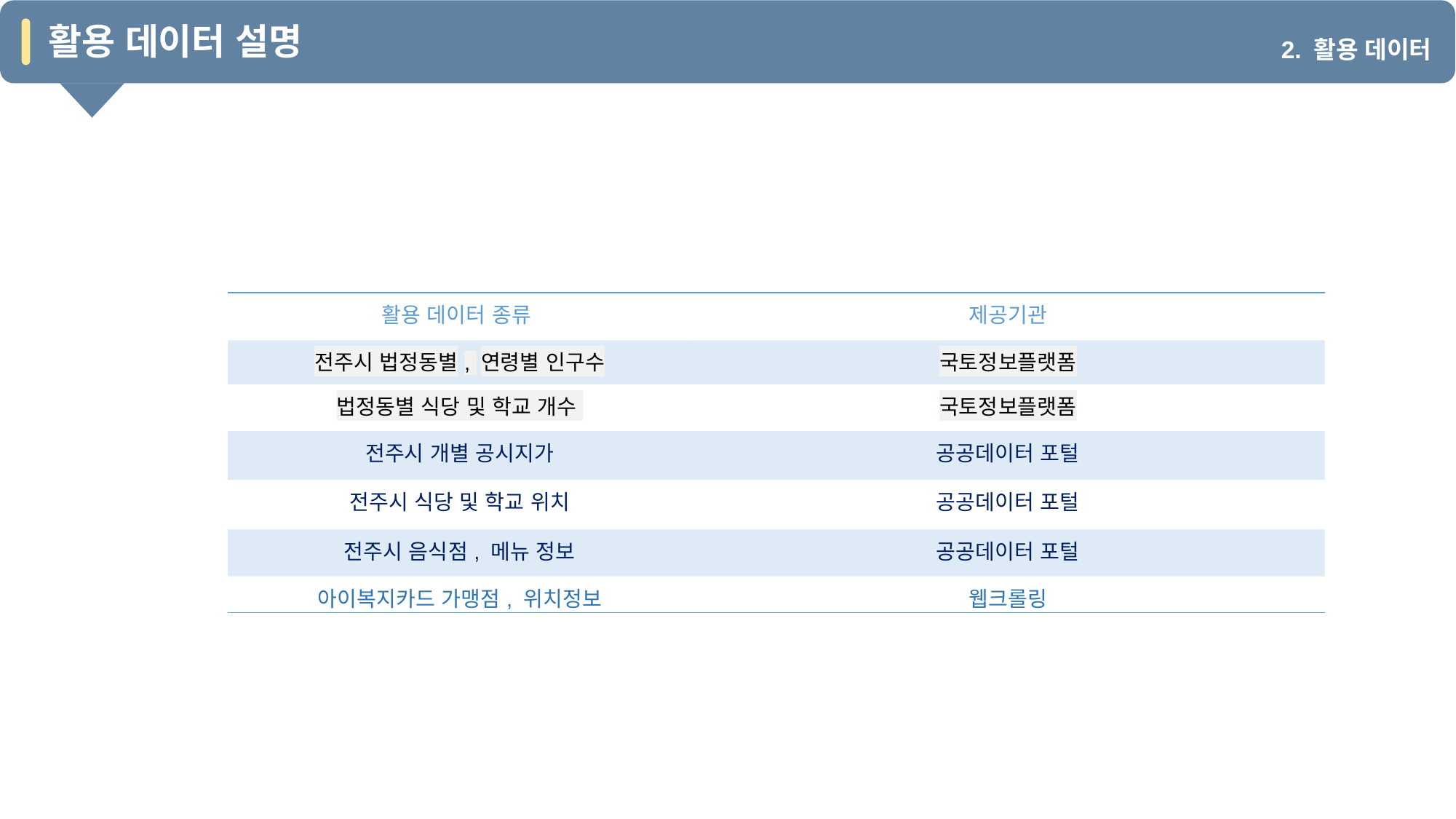

활용 데이터 설명

2. 활용 데이터

| 활용 데이터 종류 | 제공기관 |
| --- | --- |
| 전주시 법정동별, 연령별 인구수 | 국토정보플랫폼 |
| 법정동별 식당 및 학교 개수 | 국토정보플랫폼 |
| 전주시 개별 공시지가 | 공공데이터 포털 |
| 전주시 식당 및 학교 위치 | 공공데이터 포털 |
| 전주시 음식점, 메뉴 정보 | 공공데이터 포털 |
| 아이복지카드 가맹점, 위치정보 | 웹크롤링 |